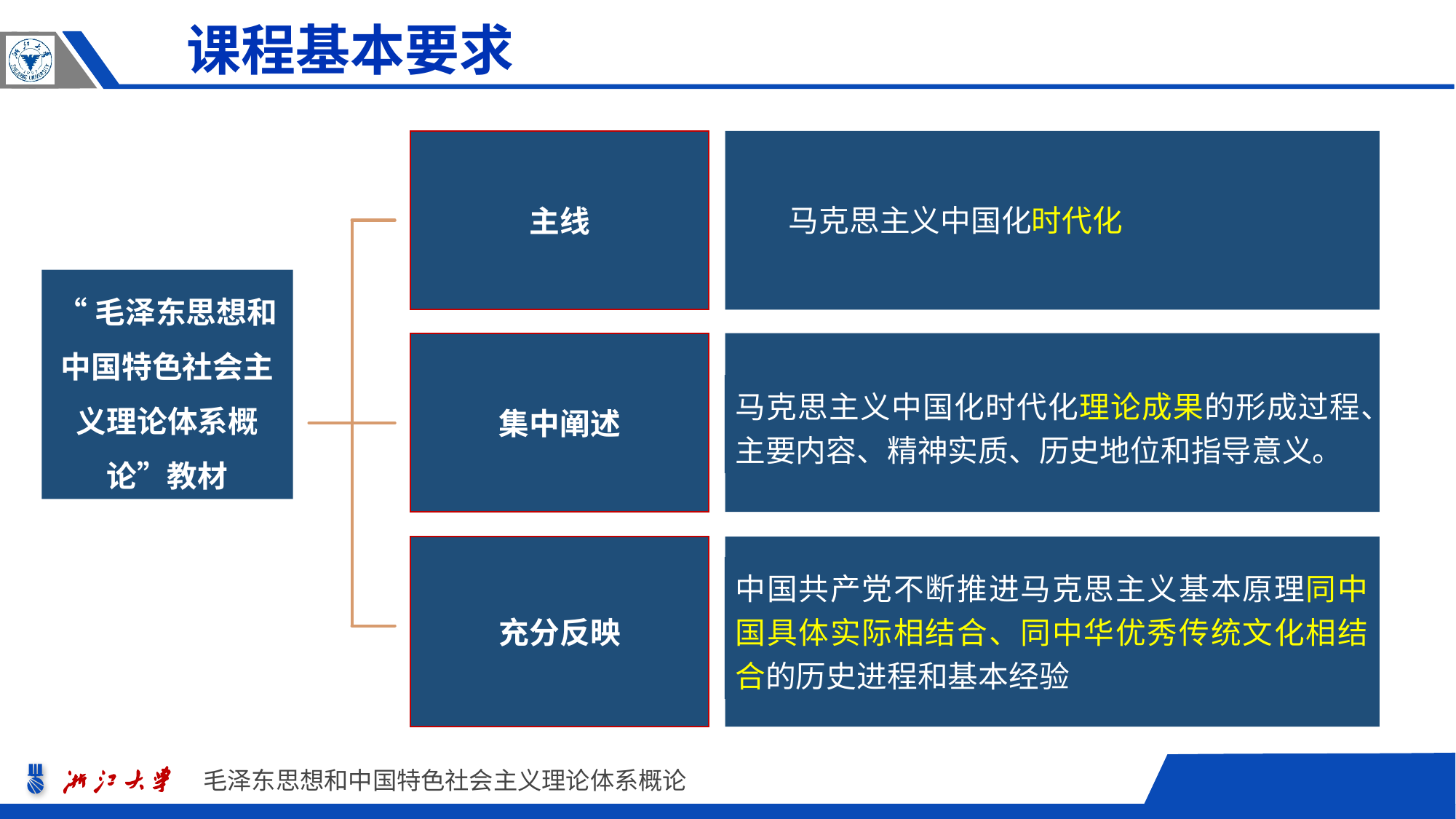

课程基本要求
主线

马克思主义中国化时代化
集中阐述

马克思主义中国化时代化理论成果的形成过程、主要内容、精神实质、历史地位和指导意义。

中国共产党不断推进马克思主义基本原理同中国具体实际相结合、同中华优秀传统文化相结合的历史进程和基本经验
充分反映
“毛泽东思想和中国特色社会主义理论体系概论”教材